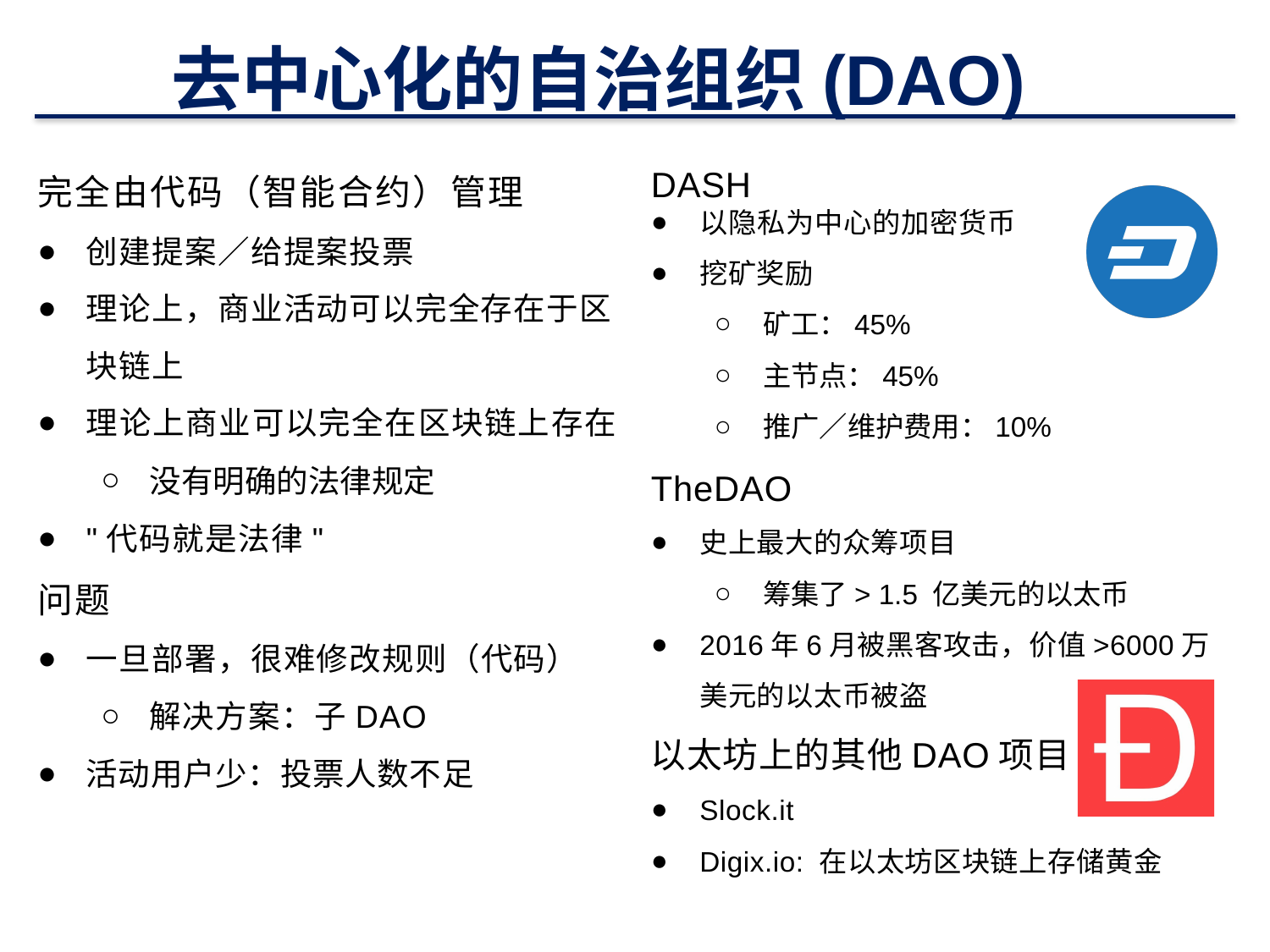

# 去中心化的自治组织(DAO)
49
完全由代码（智能合约）管理
创建提案／给提案投票
理论上，商业活动可以完全存在于区块链上
理论上商业可以完全在区块链上存在
没有明确的法律规定
"代码就是法律"
问题
一旦部署，很难修改规则（代码）
解决方案：子DAO
活动用户少：投票人数不足
DASH
以隐私为中心的加密货币
挖矿奖励
矿工：45%
主节点：45%
推广／维护费用：10%

TheDAO
史上最大的众筹项目
筹集了> 1.5 亿美元的以太币
2016年6月被黑客攻击，价值>6000万美元的以太币被盗
以太坊上的其他DAO项目
Slock.it
Digix.io: 在以太坊区块链上存储黄金